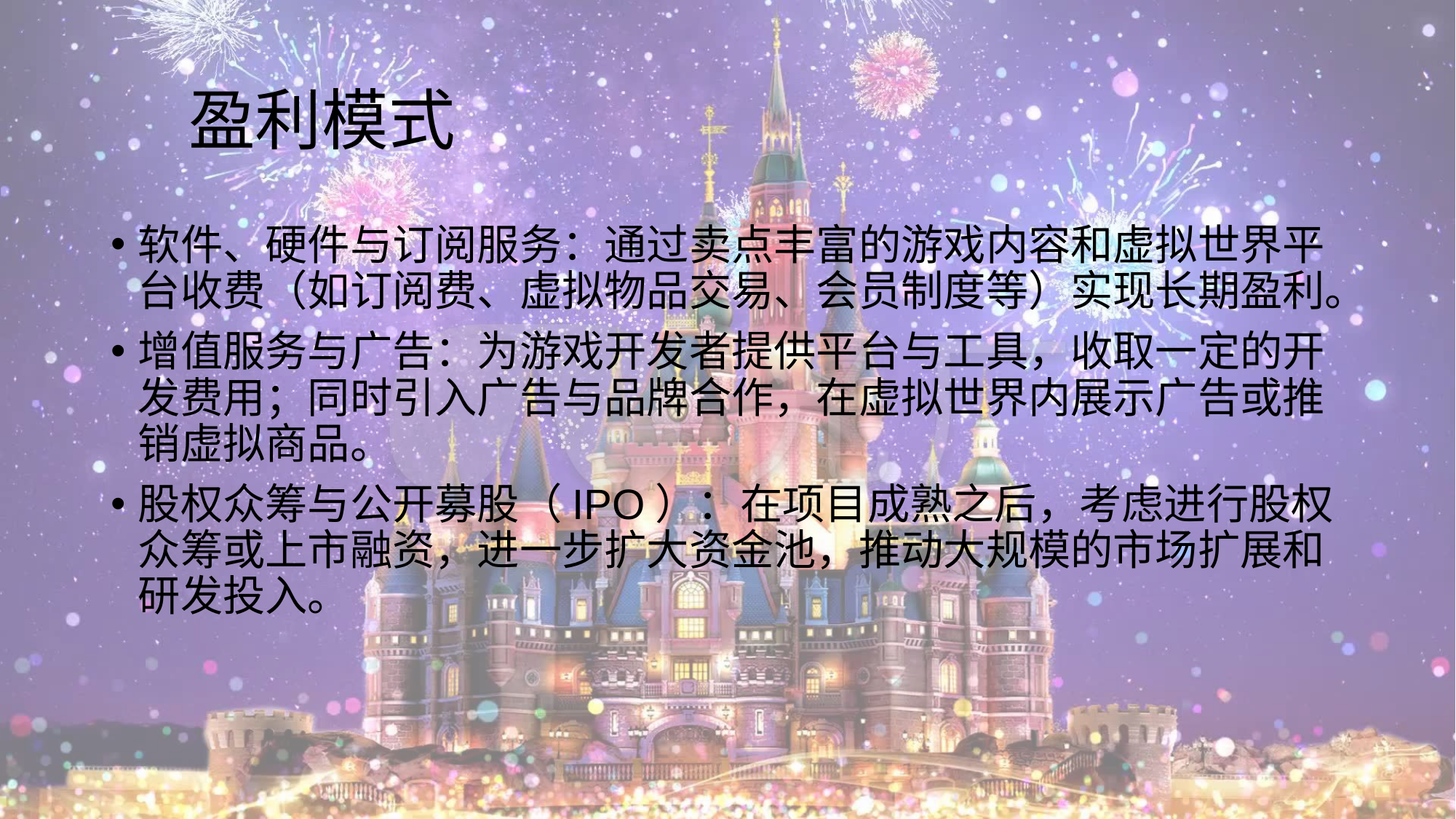

# 盈利模式
软件、硬件与订阅服务：通过卖点丰富的游戏内容和虚拟世界平台收费（如订阅费、虚拟物品交易、会员制度等）实现长期盈利。
增值服务与广告：为游戏开发者提供平台与工具，收取一定的开发费用；同时引入广告与品牌合作，在虚拟世界内展示广告或推销虚拟商品。
股权众筹与公开募股（IPO）：在项目成熟之后，考虑进行股权众筹或上市融资，进一步扩大资金池，推动大规模的市场扩展和研发投入。